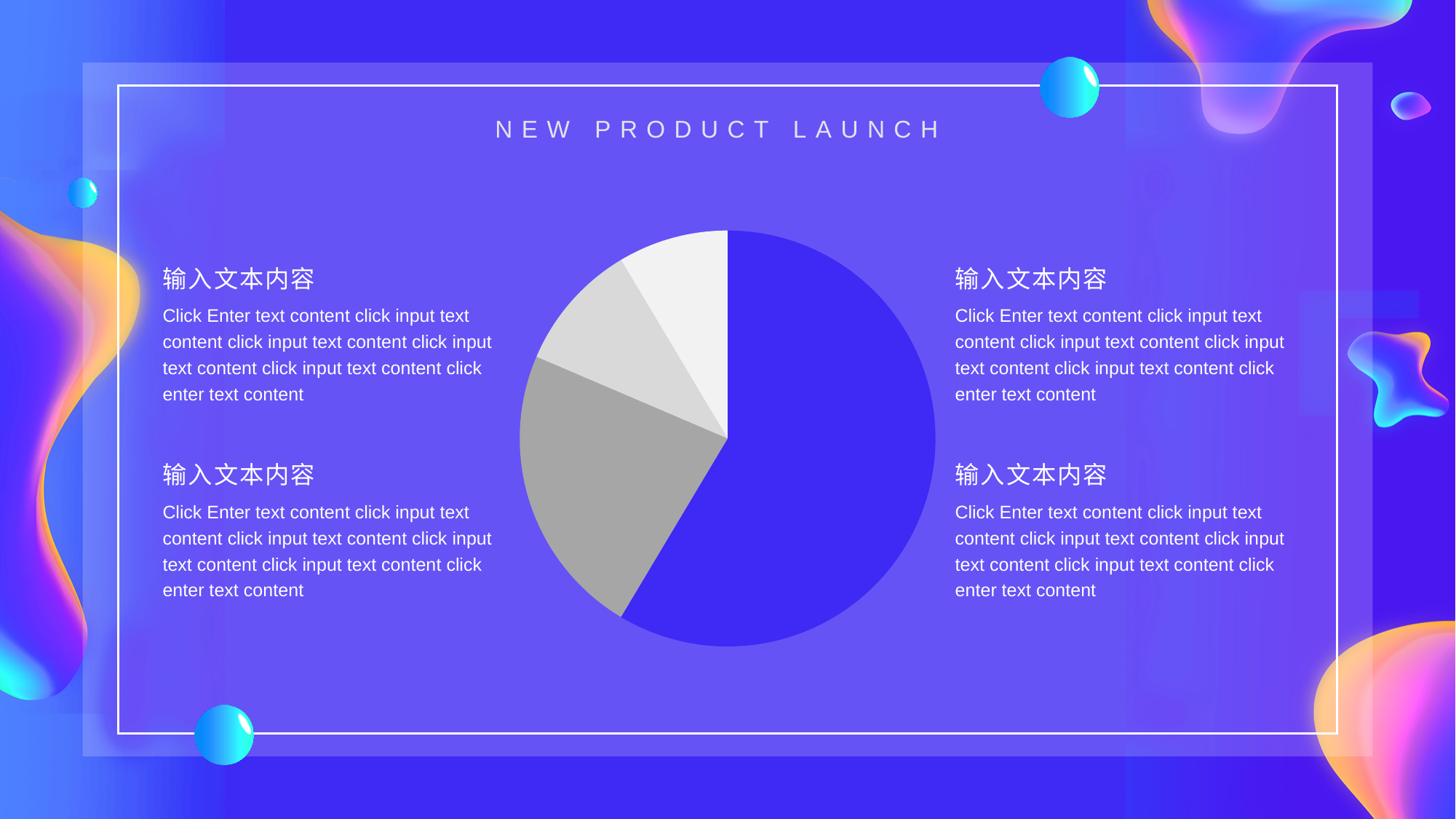

### Chart

| Category | 销售额 |
|---|---|
| 第一季度 | 8.2 |
| 第二季度 | 3.2 |
| 第三季度 | 1.4 |
| 第四季度 | 1.2 |
输入文本内容
Click Enter text content click input text content click input text content click input text content click input text content click enter text content
输入文本内容
Click Enter text content click input text content click input text content click input text content click input text content click enter text content
输入文本内容
Click Enter text content click input text content click input text content click input text content click input text content click enter text content
输入文本内容
Click Enter text content click input text content click input text content click input text content click input text content click enter text content